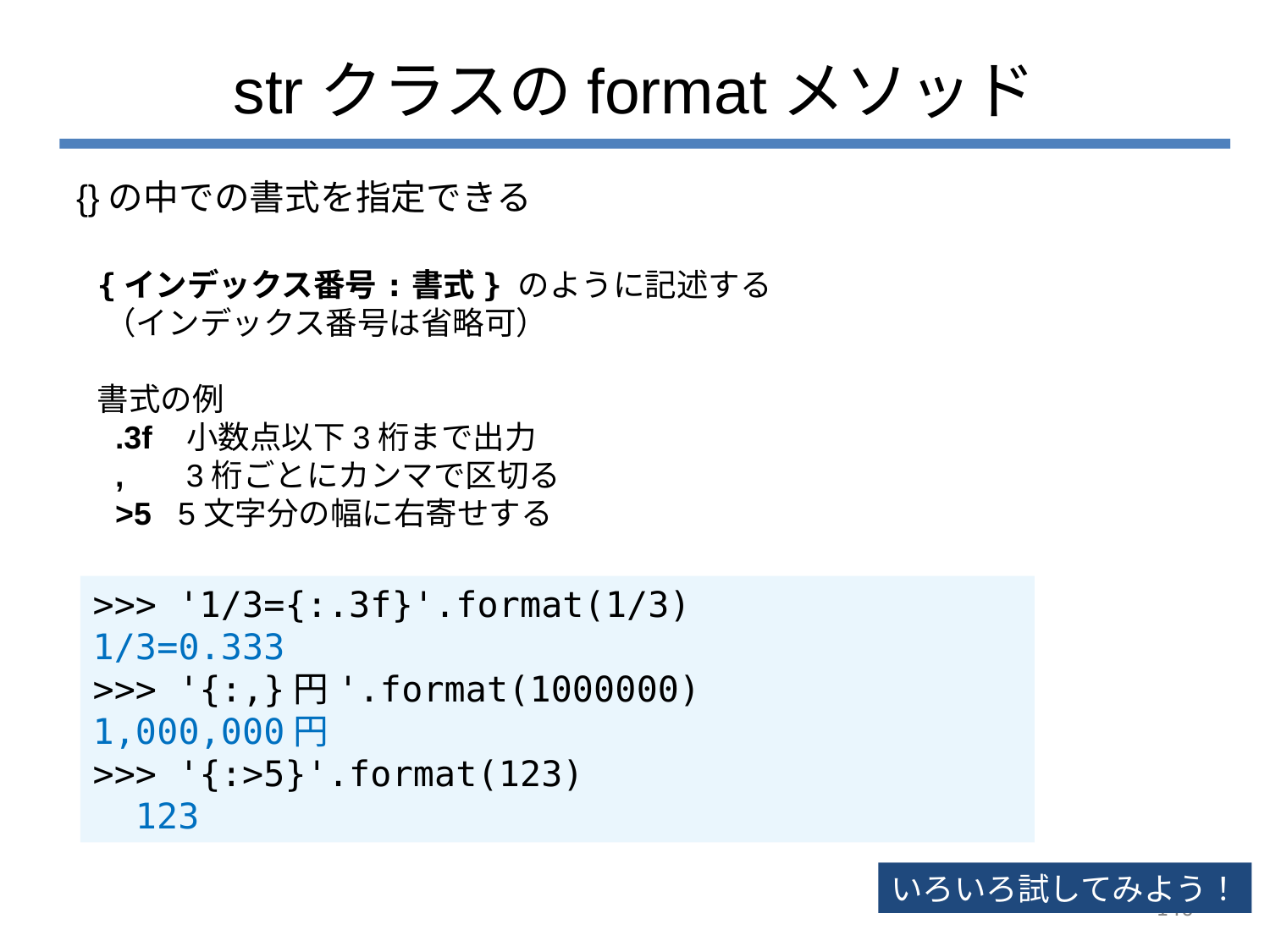

# strクラスのformatメソッド
{}の中での書式を指定できる
{インデックス番号:書式} のように記述する
 （インデックス番号は省略可）

書式の例
  .3f   小数点以下3桁まで出力
  ,       3桁ごとにカンマで区切る
  >5   5文字分の幅に右寄せする
>>> '1/3={:.3f}'.format(1/3)
1/3=0.333
>>> '{:,}円'.format(1000000)
1,000,000円
>>> '{:>5}'.format(123)
  123
いろいろ試してみよう！
146